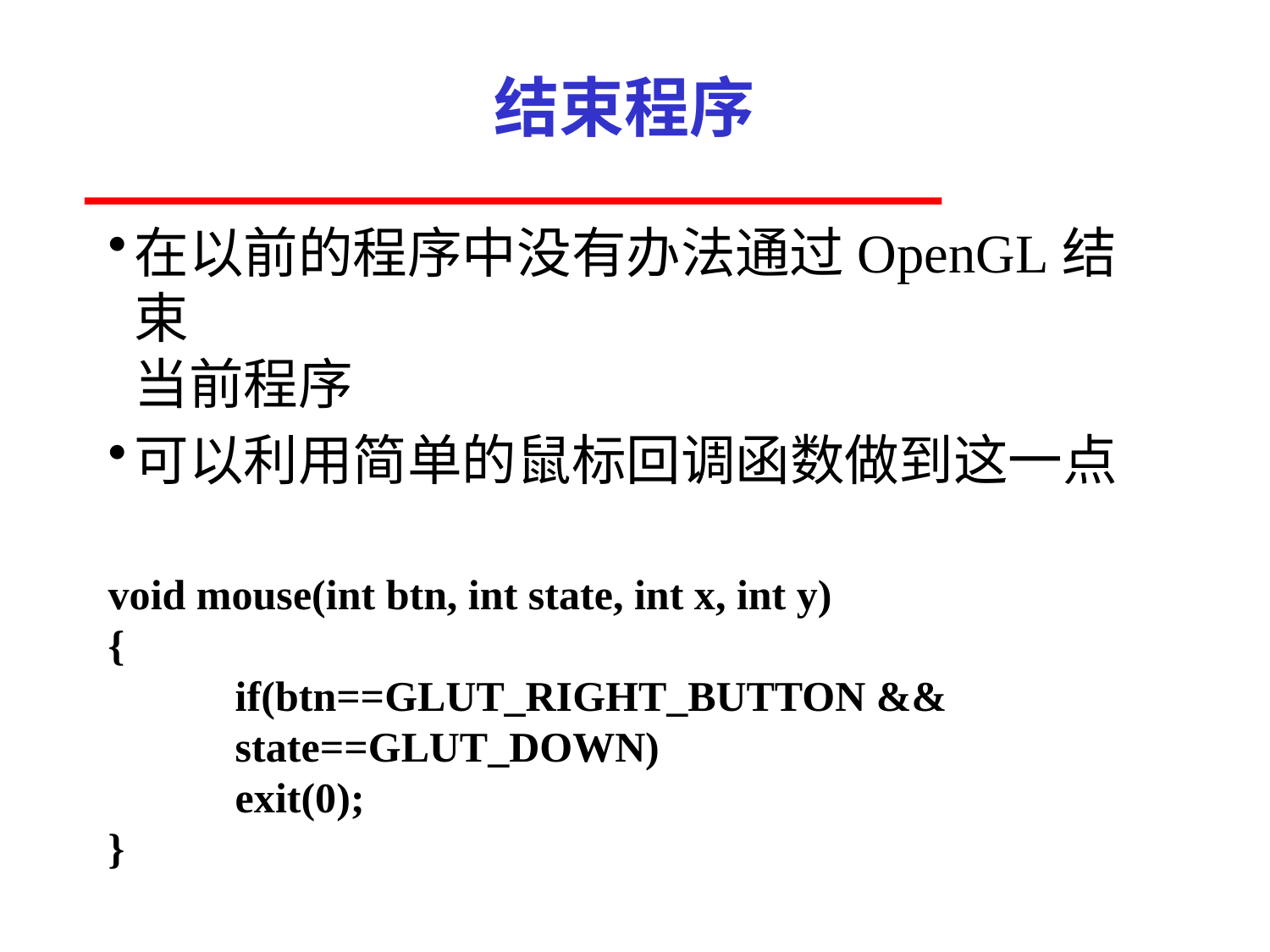

# 结束程序
在以前的程序中没有办法通过OpenGL结束
当前程序
可以利用简单的鼠标回调函数做到这一点
void mouse(int btn, int state, int x, int y)
{
	if(btn==GLUT_RIGHT_BUTTON && 			state==GLUT_DOWN)
	exit(0);
}
46